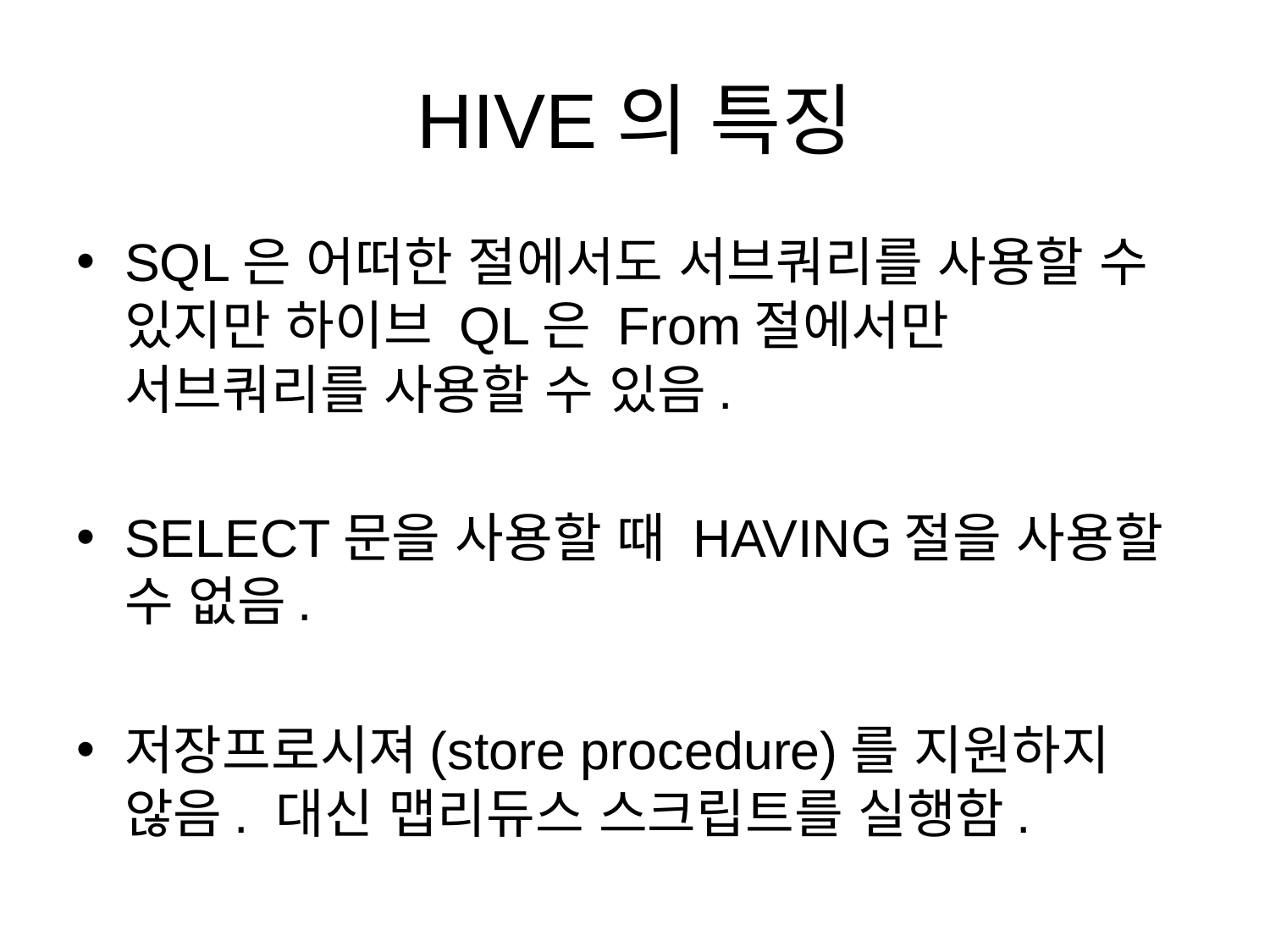

# HIVE의 특징
SQL은 어떠한 절에서도 서브쿼리를 사용할 수 있지만 하이브 QL은 From절에서만 서브쿼리를 사용할 수 있음.

SELECT문을 사용할 때 HAVING절을 사용할 수 없음.

저장프로시져(store procedure)를 지원하지 않음. 대신 맵리듀스 스크립트를 실행함.